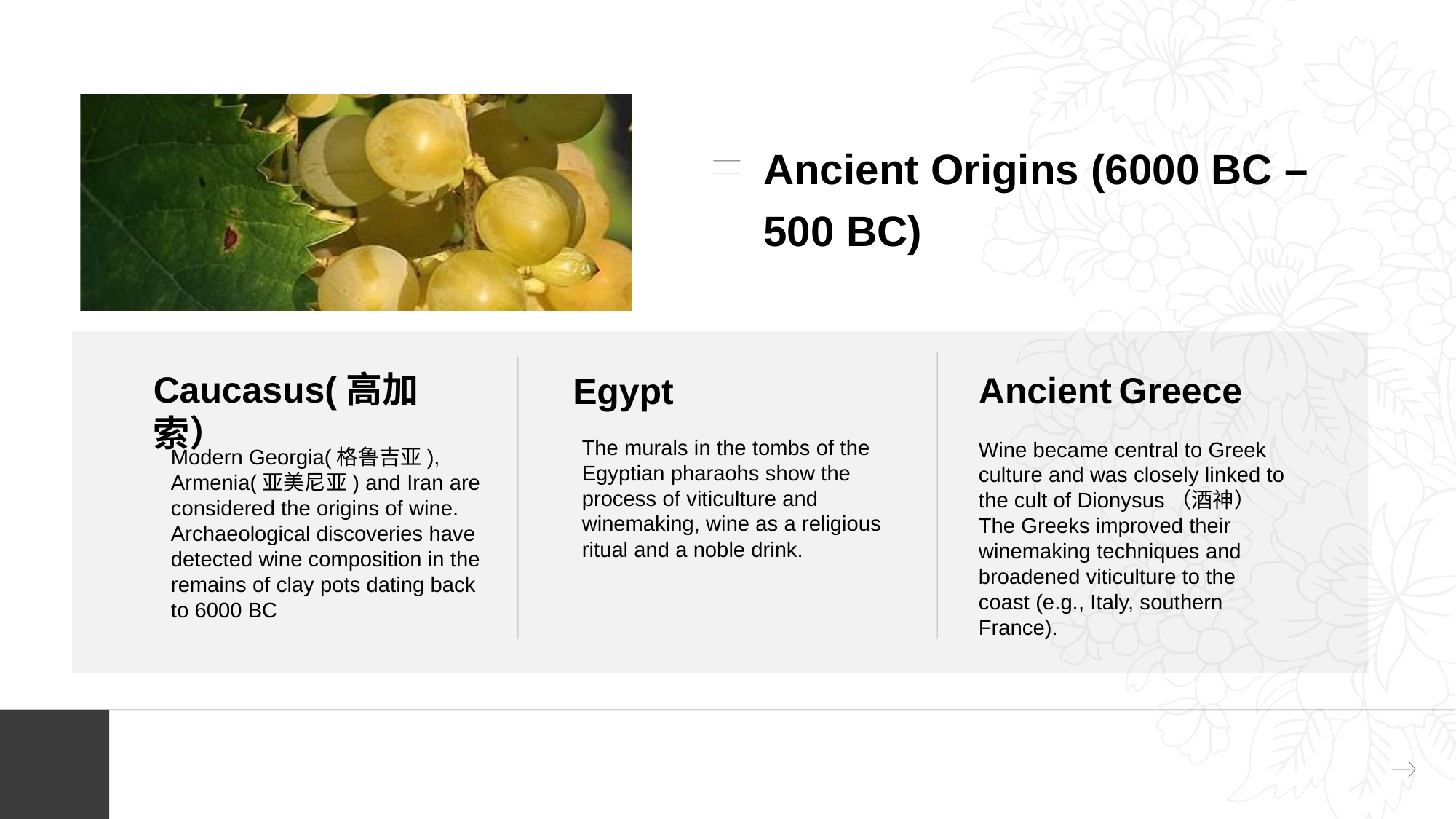

Ancient Origins (6000 BC – 500 BC)

Caucasus(高加索）
Modern Georgia(格鲁吉亚), Armenia(亚美尼亚) and Iran are considered the origins of wine.
Archaeological discoveries have detected wine composition in the remains of clay pots dating back to 6000 BC
Ancient Greece
Wine became central to Greek culture and was closely linked to the cult of Dionysus（酒神）
The Greeks improved their winemaking techniques and broadened viticulture to the coast (e.g., Italy, southern France).
Egypt
The murals in the tombs of the Egyptian pharaohs show the process of viticulture and winemaking, wine as a religious ritual and a noble drink.